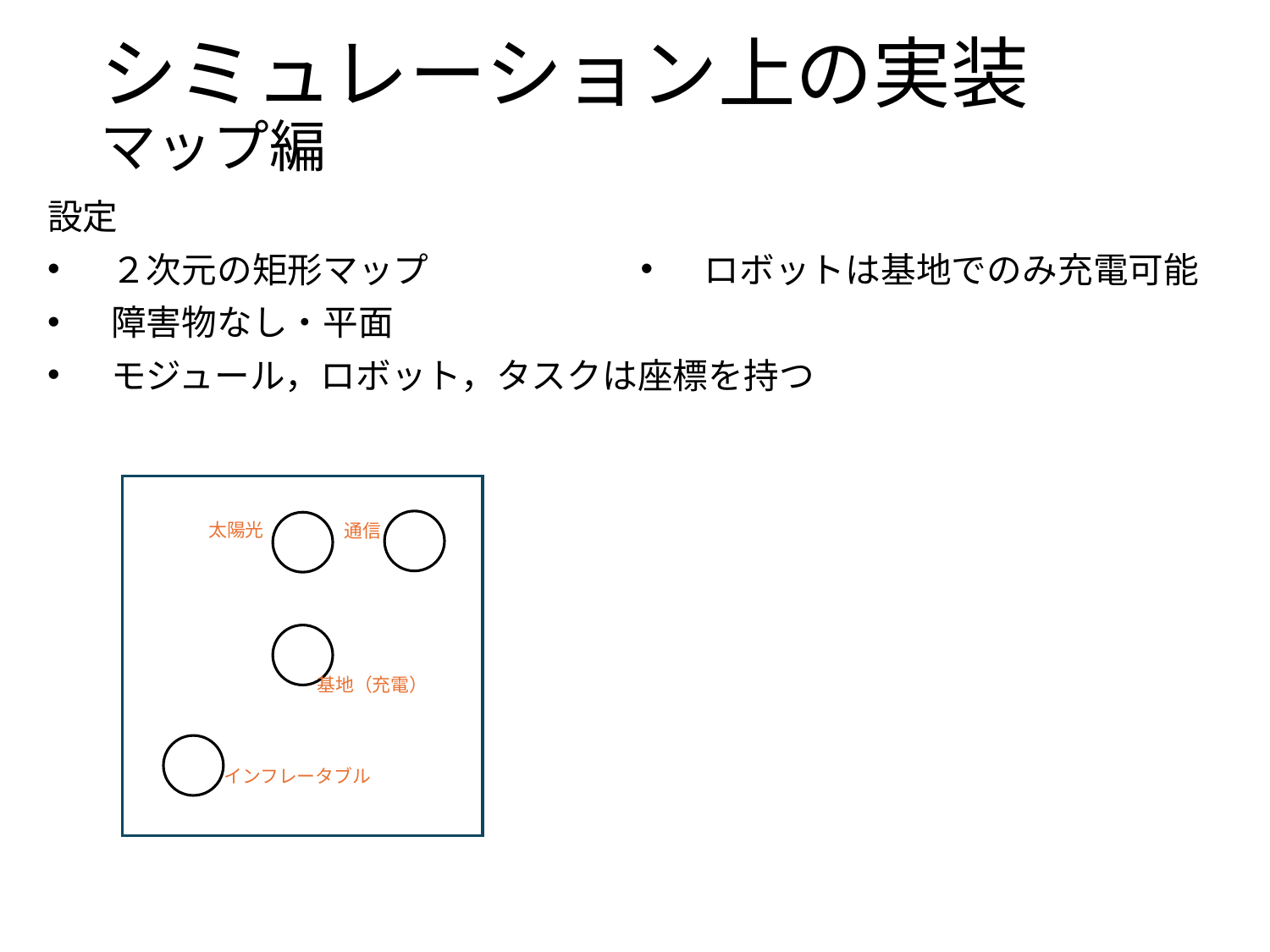

# シミュレーション上の実装 マップ編

ロボットは基地でのみ充電可能
設定
２次元の矩形マップ
障害物なし・平面
モジュール，ロボット，タスクは座標を持つ

太陽光

通信

基地（充電）

インフレータブル